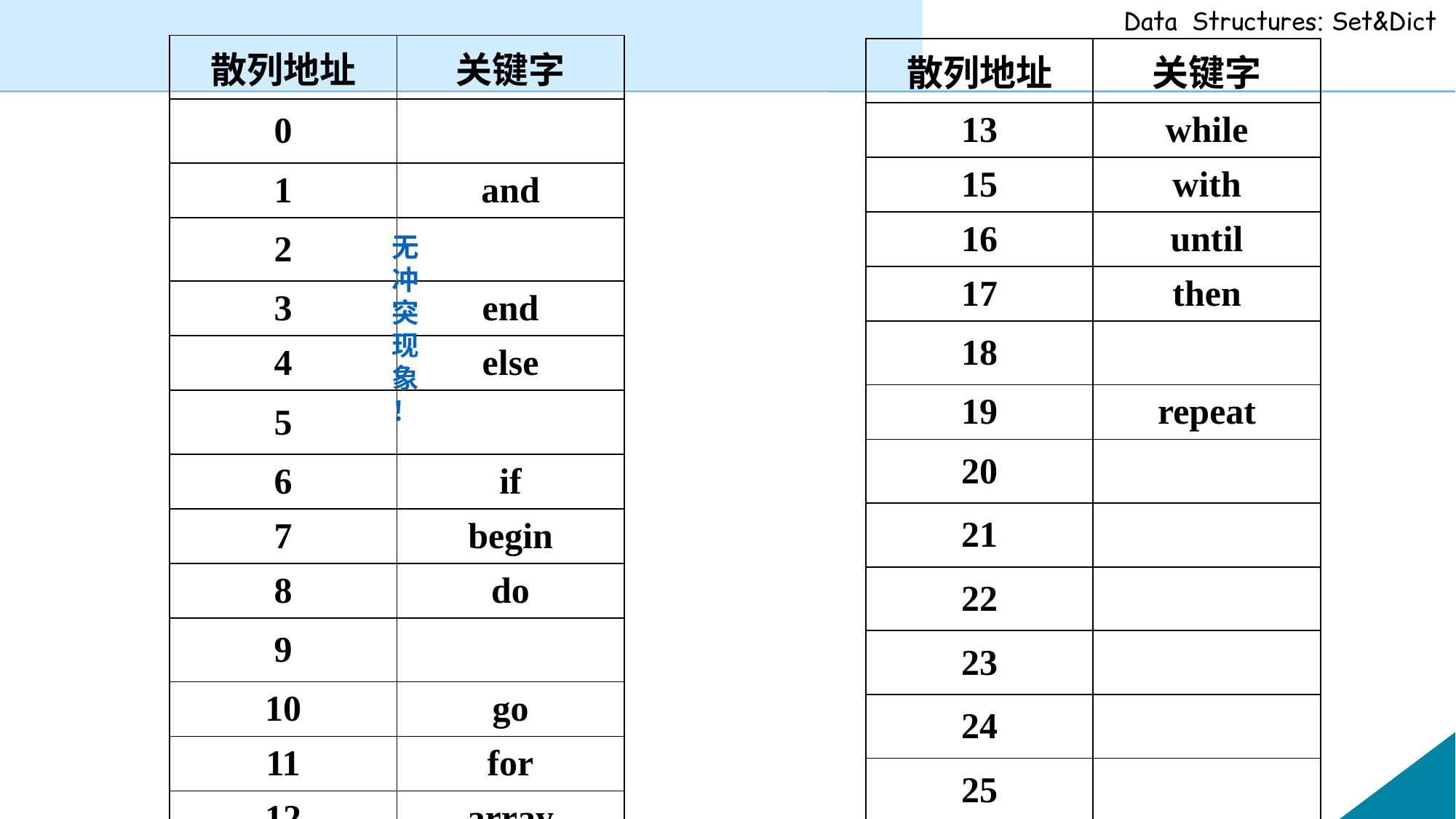

| 散列地址 | 关键字 |
| --- | --- |
| 0 |  |
| 1 | and |
| 2 |  |
| 3 | end |
| 4 | else |
| 5 |  |
| 6 | if |
| 7 | begin |
| 8 | do |
| 9 |  |
| 10 | go |
| 11 | for |
| 12 | array |
| 散列地址 | 关键字 |
| --- | --- |
| 13 | while |
| 15 | with |
| 16 | until |
| 17 | then |
| 18 |  |
| 19 | repeat |
| 20 |  |
| 21 |  |
| 22 |  |
| 23 |  |
| 24 |  |
| 25 |  |
| 26 |  |
无冲突
现象
！